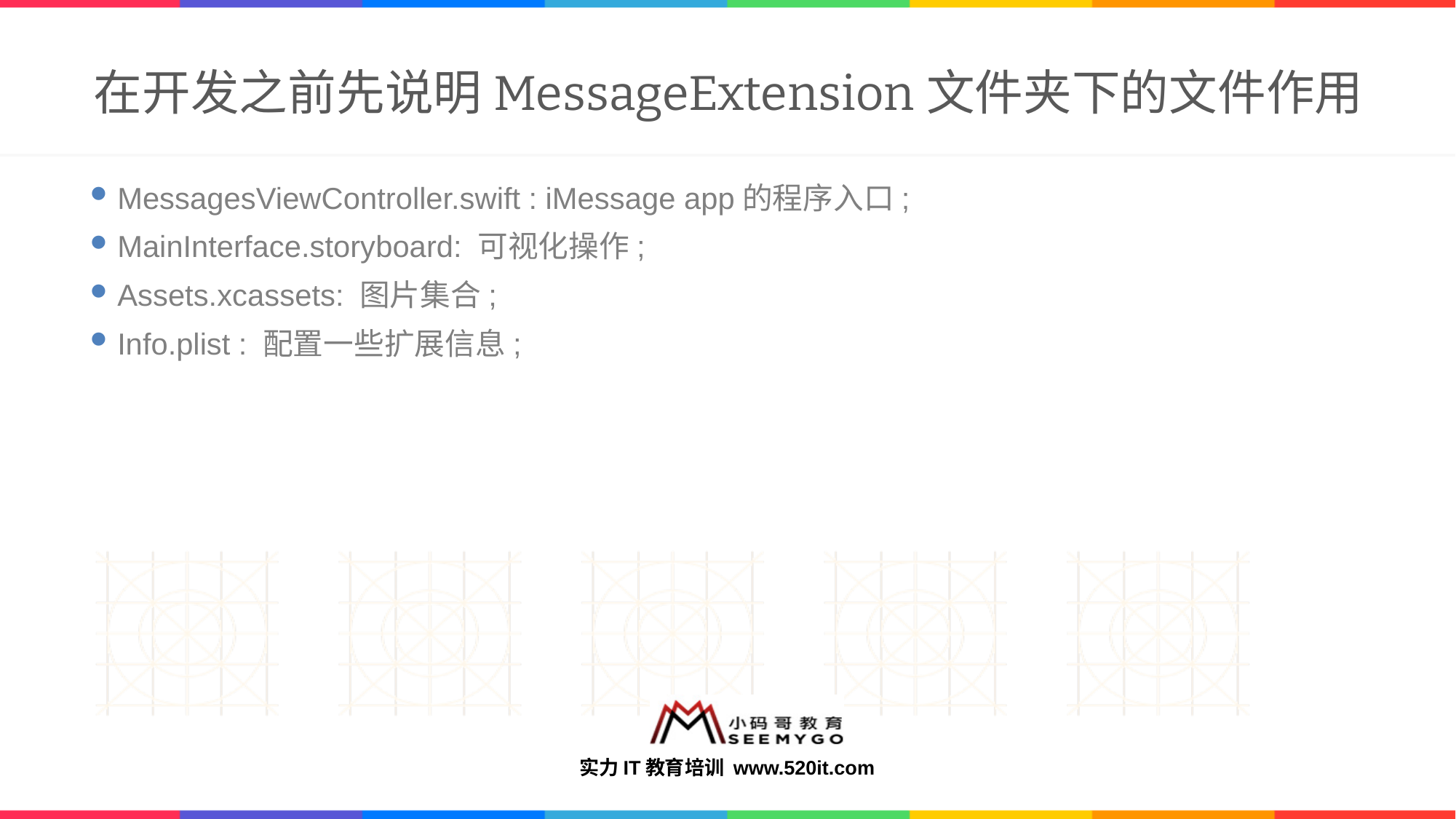

# 在开发之前先说明MessageExtension文件夹下的文件作用
MessagesViewController.swift : iMessage app的程序入口;
MainInterface.storyboard: 可视化操作;
Assets.xcassets: 图片集合;
Info.plist : 配置一些扩展信息;